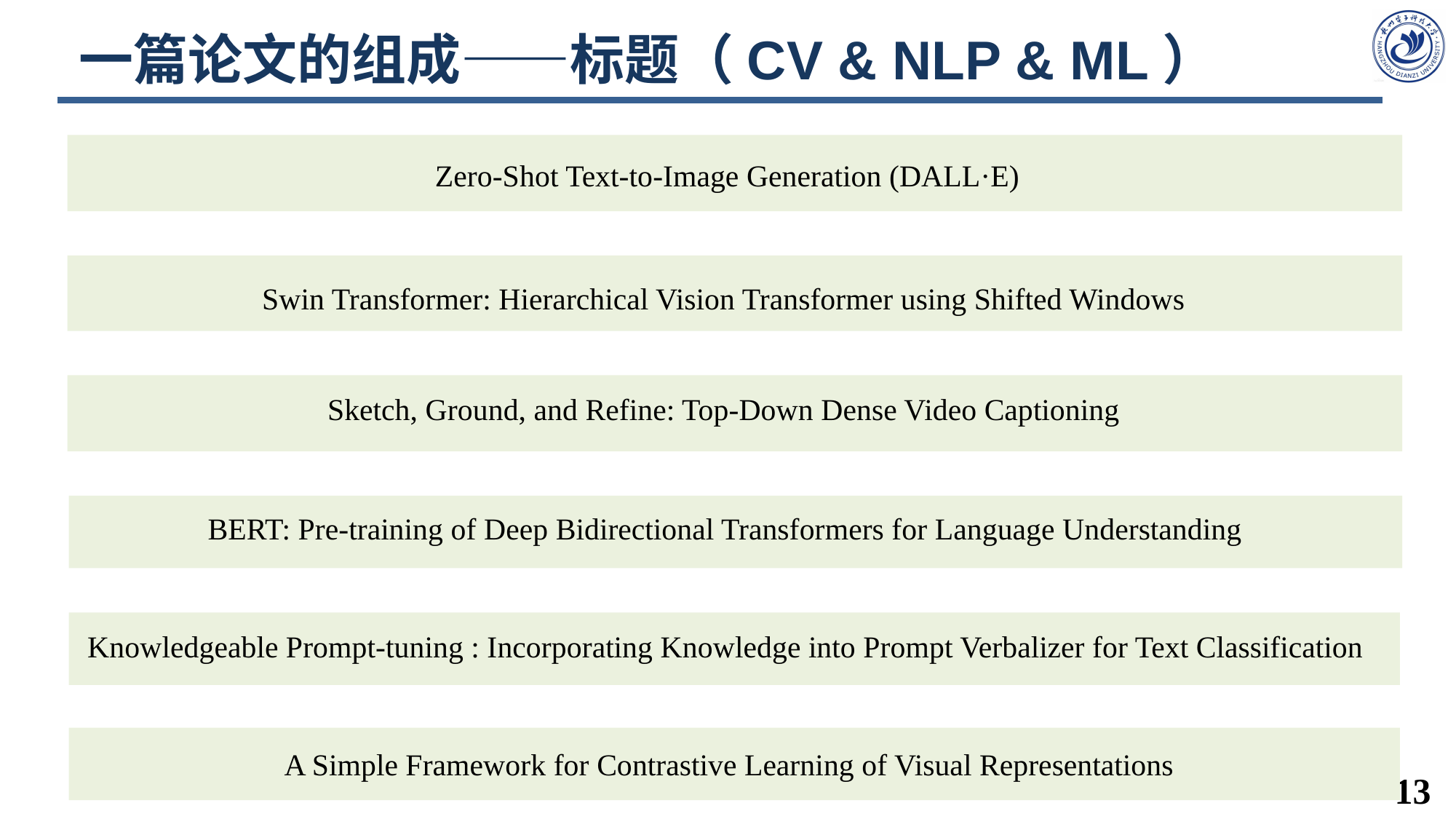

# 一篇论文的组成——标题（CV & NLP & ML）

Zero-Shot Text-to-Image Generation (DALL·E)

Swin Transformer: Hierarchical Vision Transformer using Shifted Windows

Sketch, Ground, and Refine: Top-Down Dense Video Captioning

BERT: Pre-training of Deep Bidirectional Transformers for Language Understanding

Knowledgeable Prompt-tuning : Incorporating Knowledge into Prompt Verbalizer for Text Classification

A Simple Framework for Contrastive Learning of Visual Representations
13